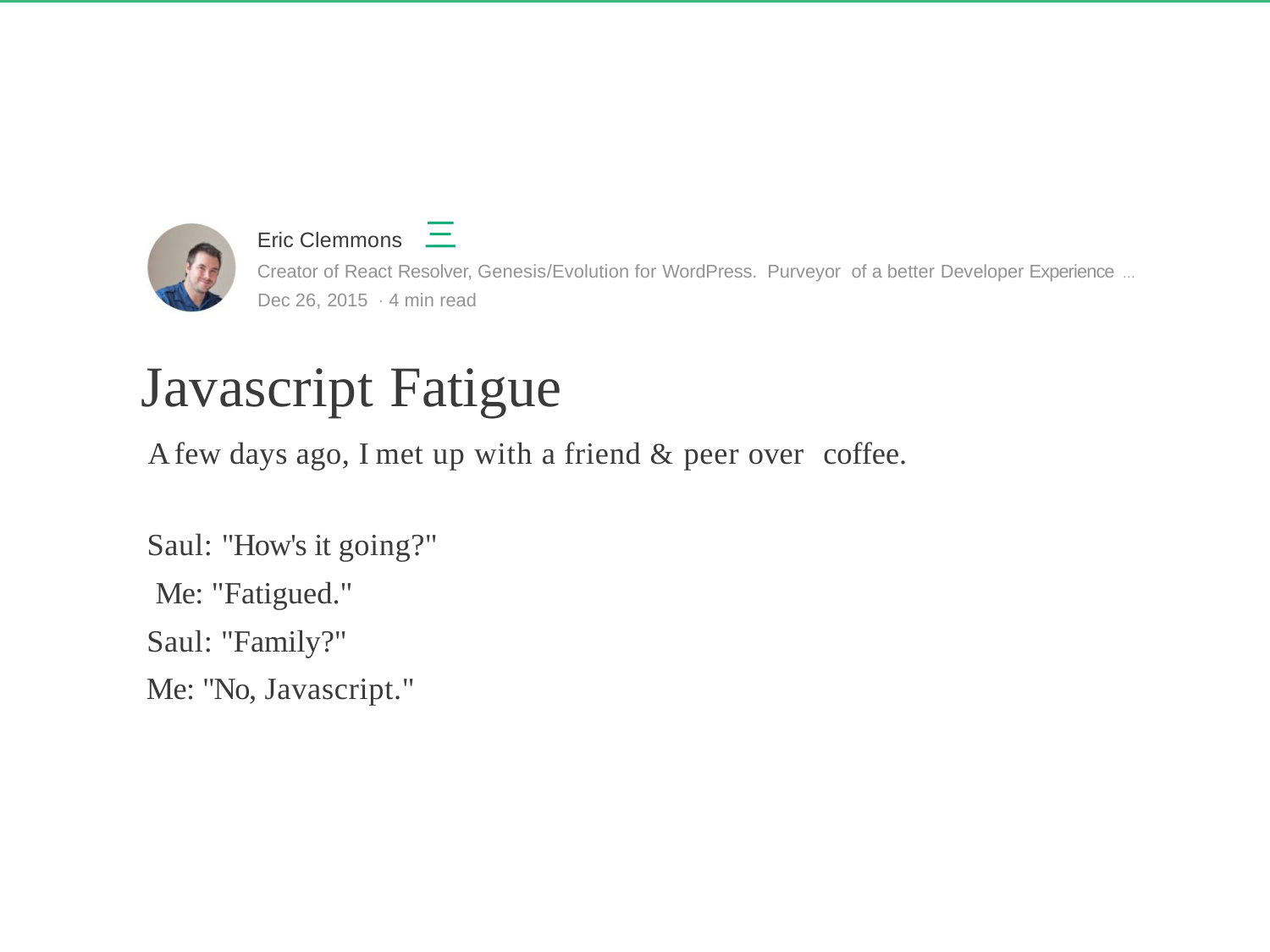

# Eric Clemmons  三

Creator of React Resolver, Genesis/Evolution for WordPress.  Purveyor  of a better Developer Experience …
Dec 26, 2015  · 4 min read
Javascript Fatigue
A few days ago, I met up with a friend &  peer over  coffee.

Saul: "How's it going?"  Me: "Fatigued."
Saul: "Family?"
Me: "No, Javascript."